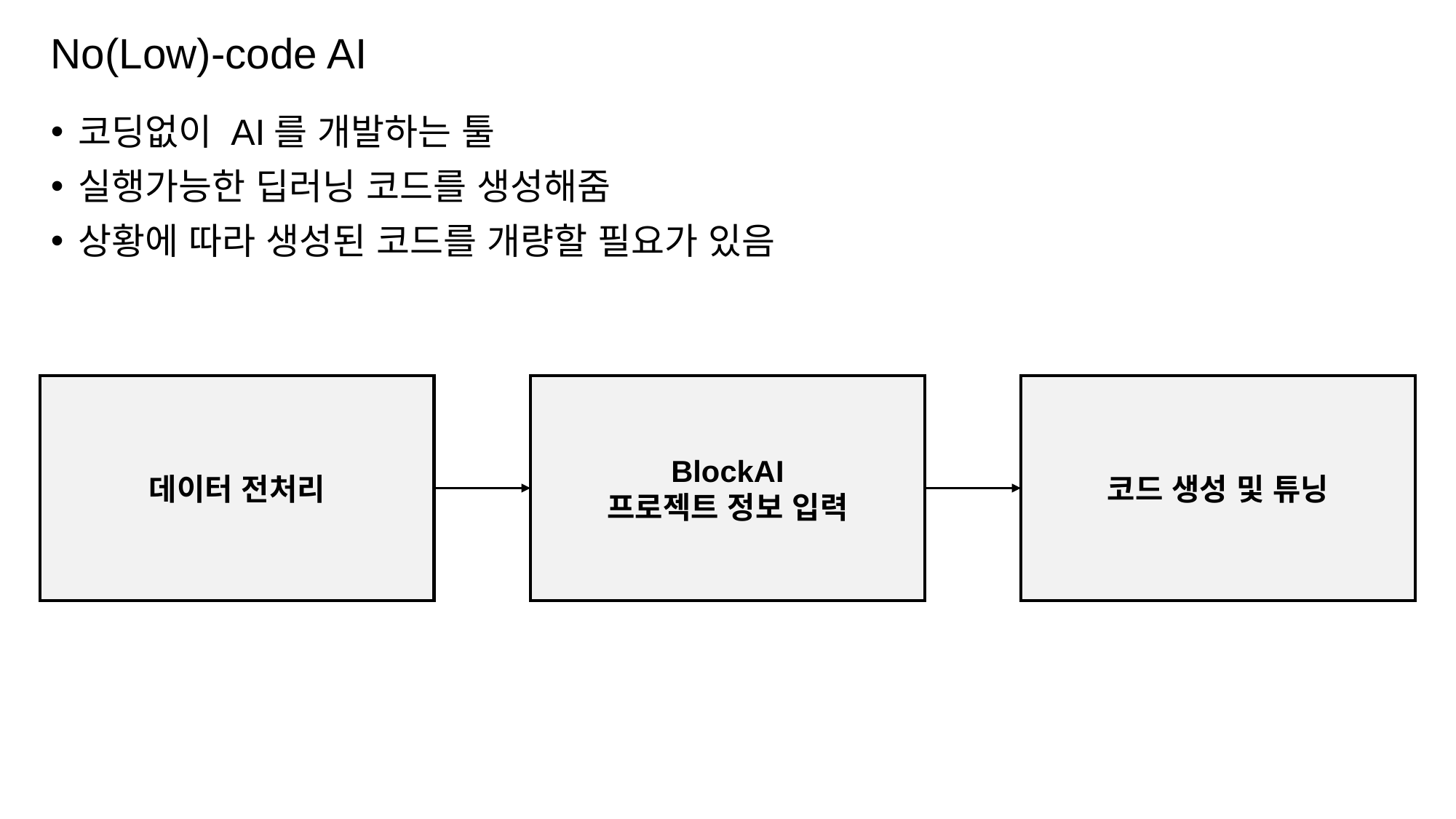

# No(Low)-code AI
코딩없이 AI를 개발하는 툴
실행가능한 딥러닝 코드를 생성해줌
상황에 따라 생성된 코드를 개량할 필요가 있음
데이터 전처리
BlockAI
프로젝트 정보 입력
코드 생성 및 튜닝